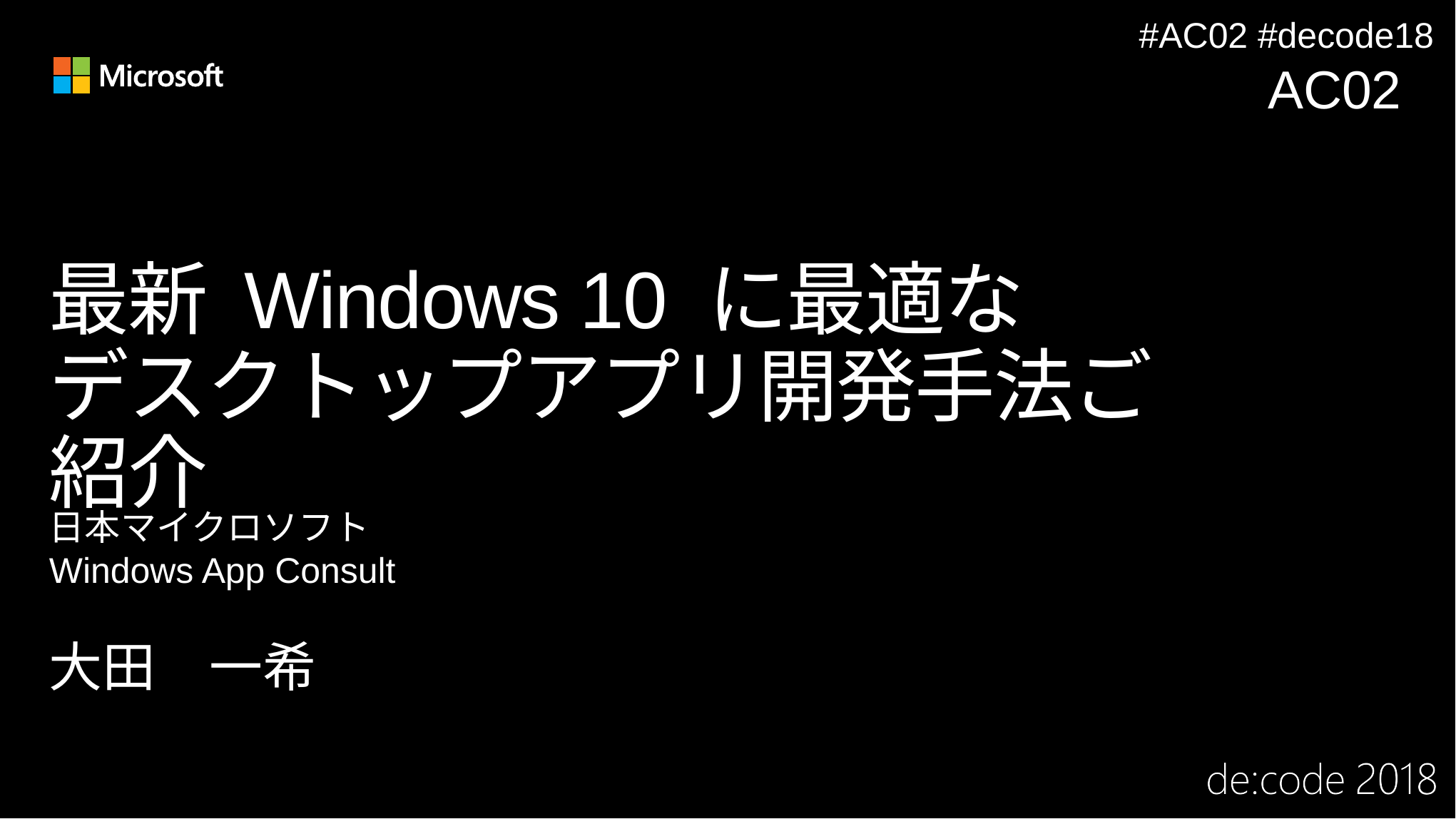

AC02
# 最新 Windows 10 に最適な デスクトップアプリ開発手法ご紹介
日本マイクロソフト
Windows App Consult
大田　一希